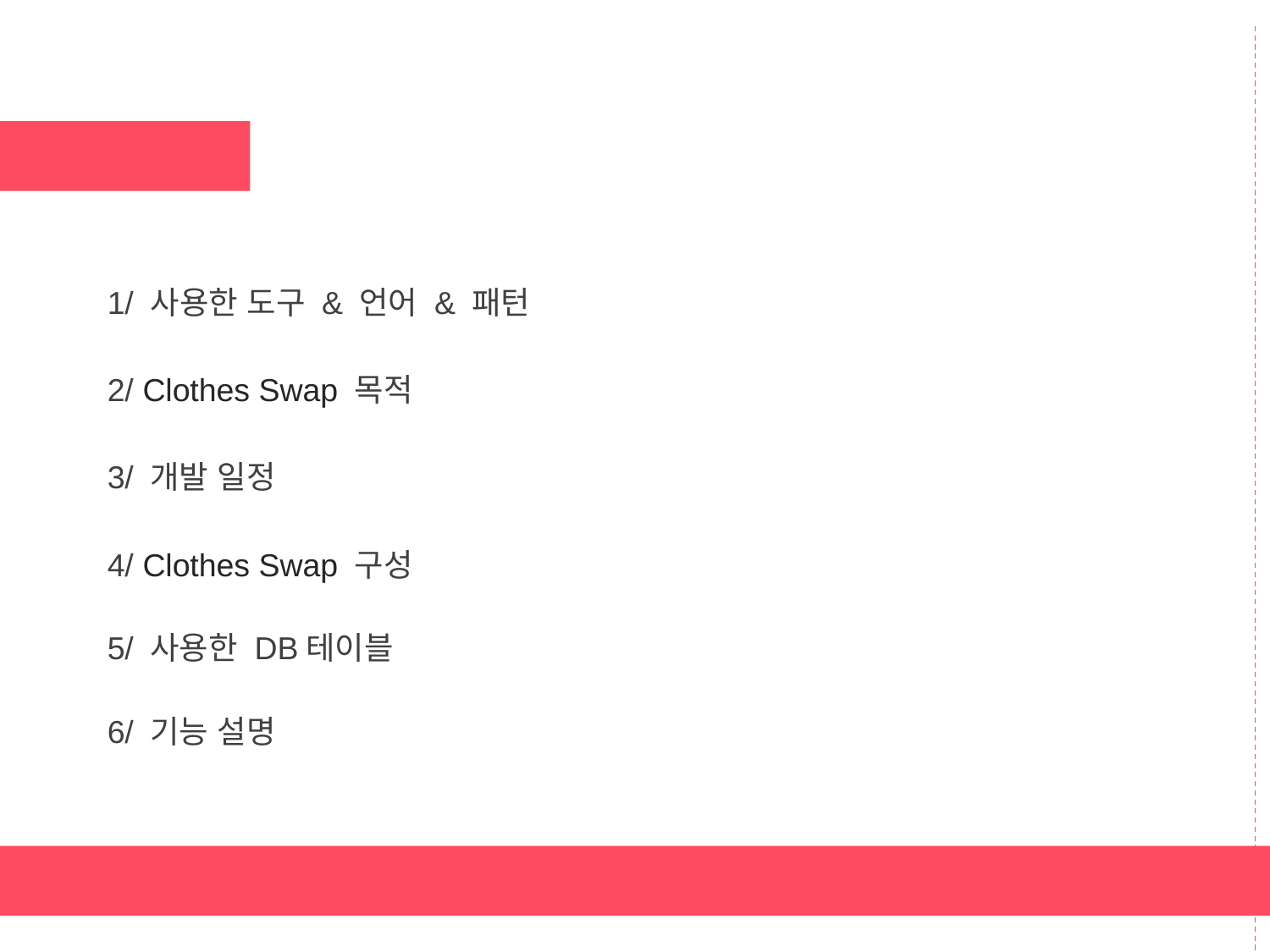

CONTENTS
1/ 사용한 도구 & 언어 & 패턴
2/ Clothes Swap 목적
3/ 개발 일정
4/ Clothes Swap 구성
5/ 사용한 DB테이블
6/ 기능 설명